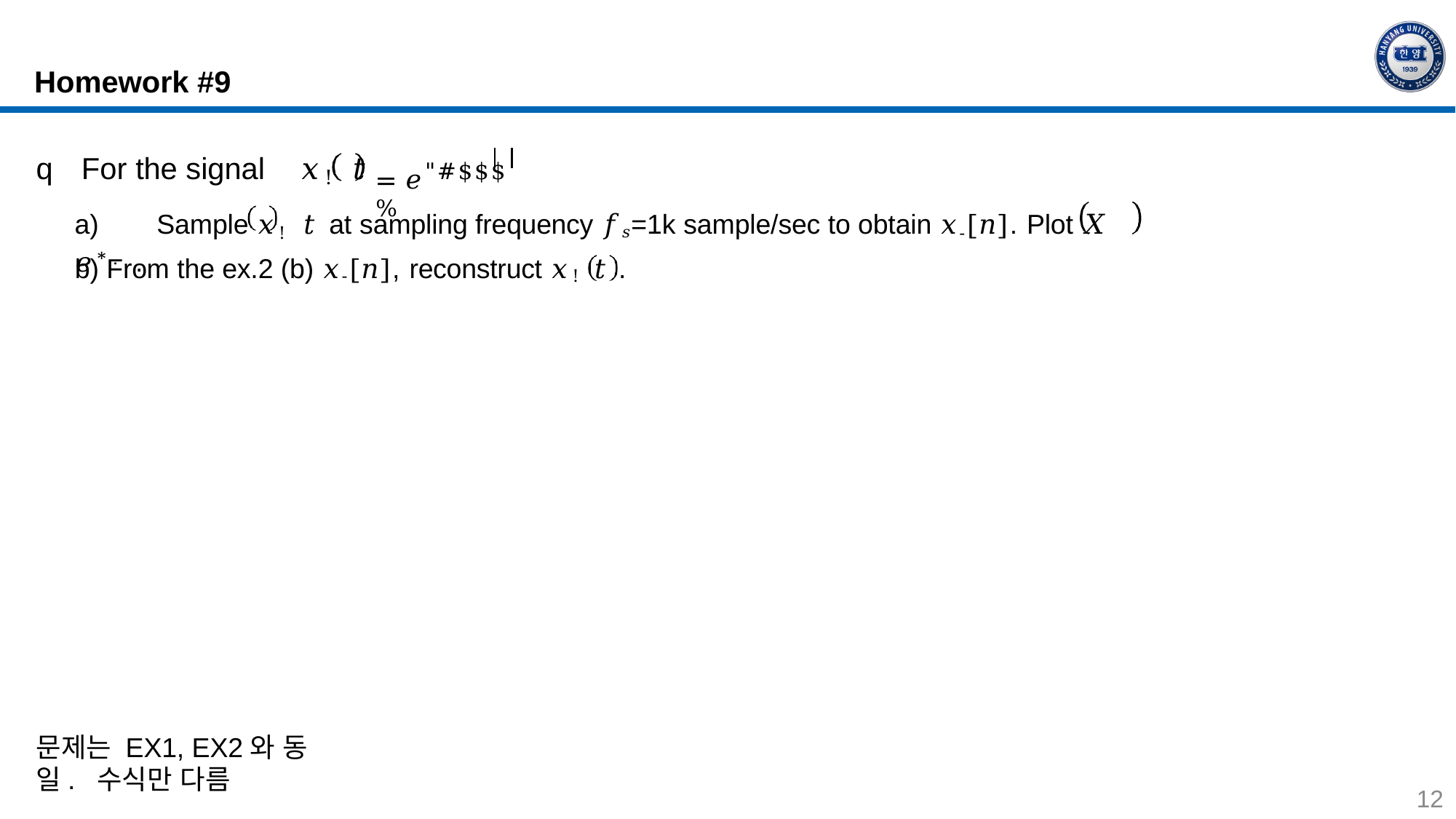

# Homework #9
q For the signal	𝑥! 𝑡
a)	Sample 𝑥! 𝑡	at sampling frequency 𝑓𝑠=1k sample/sec to obtain 𝑥-[𝑛]. Plot 𝑋 𝑒*. .
= 𝑒"#$$$ %

b) From the ex.2 (b) 𝑥-[𝑛], reconstruct 𝑥! 𝑡 .

문제는 EX1, EX2와 동일.  수식만 다름
12